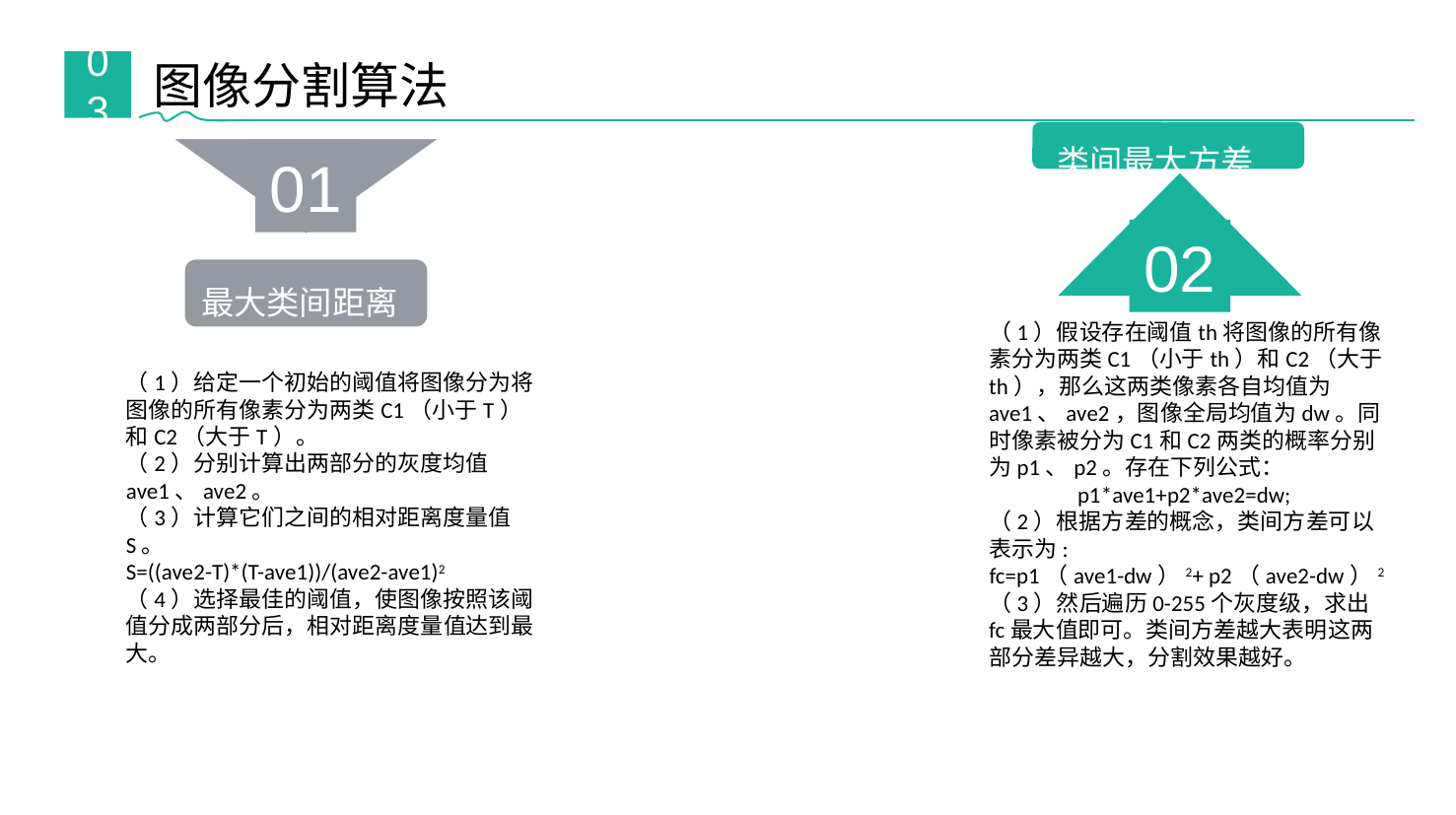

图像分割算法
03

类间最大方差

（1）给定一个初始的阈值将图像分为将图像的所有像素分为两类C1（小于T）和C2（大于T）。
（2）分别计算出两部分的灰度均值ave1、ave2。
（3）计算它们之间的相对距离度量值S。
S=((ave2-T)*(T-ave1))/(ave2-ave1)2
（4）选择最佳的阈值，使图像按照该阈值分成两部分后，相对距离度量值达到最大。

01

02

最大类间距离
（1）假设存在阈值th将图像的所有像素分为两类C1（小于th）和C2（大于th），那么这两类像素各自均值为ave1、ave2，图像全局均值为dw。同时像素被分为C1和C2两类的概率分别为p1、p2。存在下列公式：
p1*ave1+p2*ave2=dw;
（2）根据方差的概念，类间方差可以表示为:
fc=p1（ave1-dw）2+ p2（ave2-dw）2
（3）然后遍历0-255个灰度级，求出fc最大值即可。类间方差越大表明这两部分差异越大，分割效果越好。